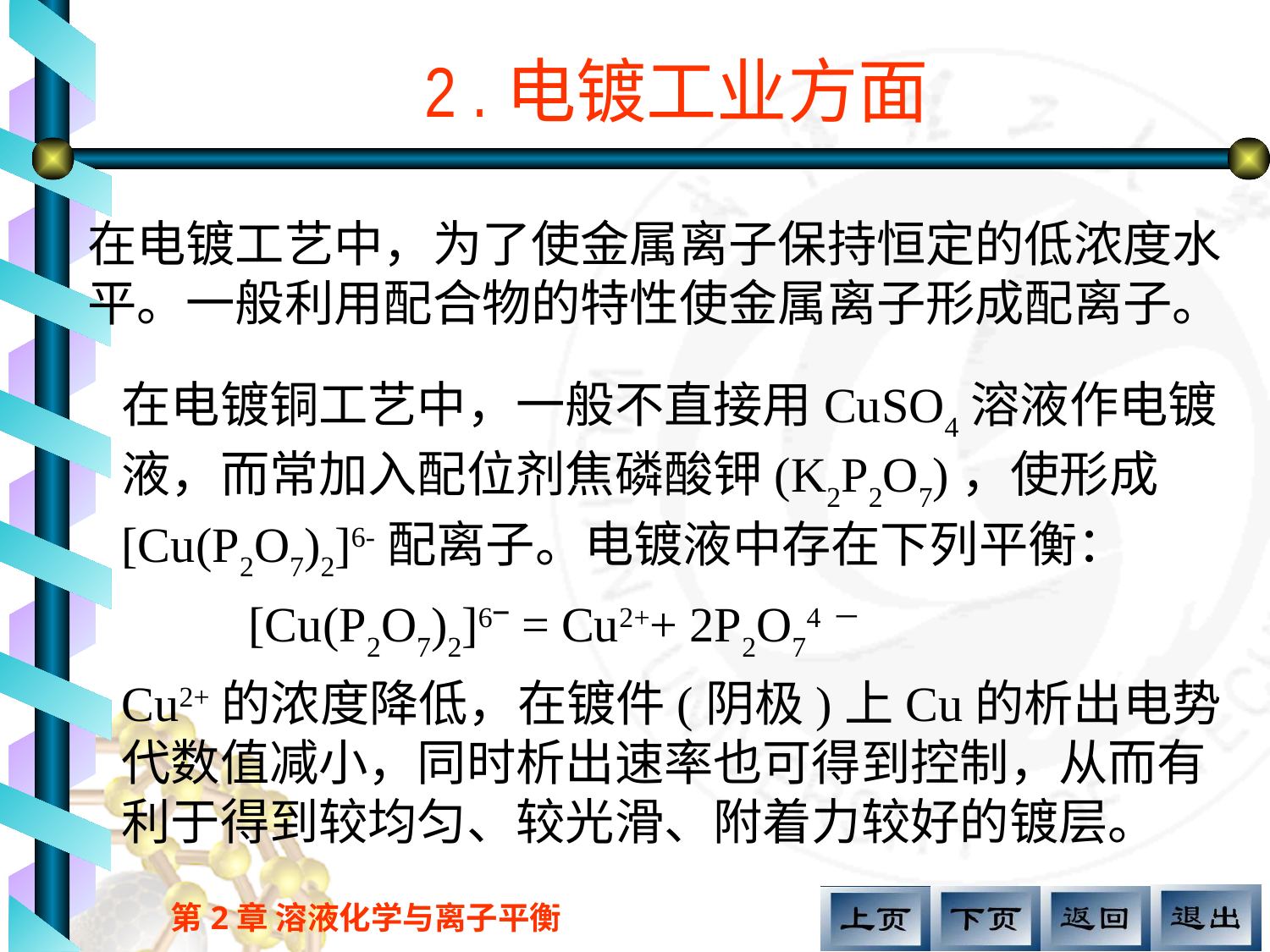

# 2 .电镀工业方面
在电镀工艺中，为了使金属离子保持恒定的低浓度水平。一般利用配合物的特性使金属离子形成配离子。
在电镀铜工艺中，一般不直接用CuSO4溶液作电镀液，而常加入配位剂焦磷酸钾(K2P2O7)，使形成[Cu(P2O7)2]6-配离子。电镀液中存在下列平衡：
	[Cu(P2O7)2]6ˉ = Cu2++ 2P2O74－
Cu2+的浓度降低，在镀件(阴极)上Cu的析出电势代数值减小，同时析出速率也可得到控制，从而有利于得到较均匀、较光滑、附着力较好的镀层。